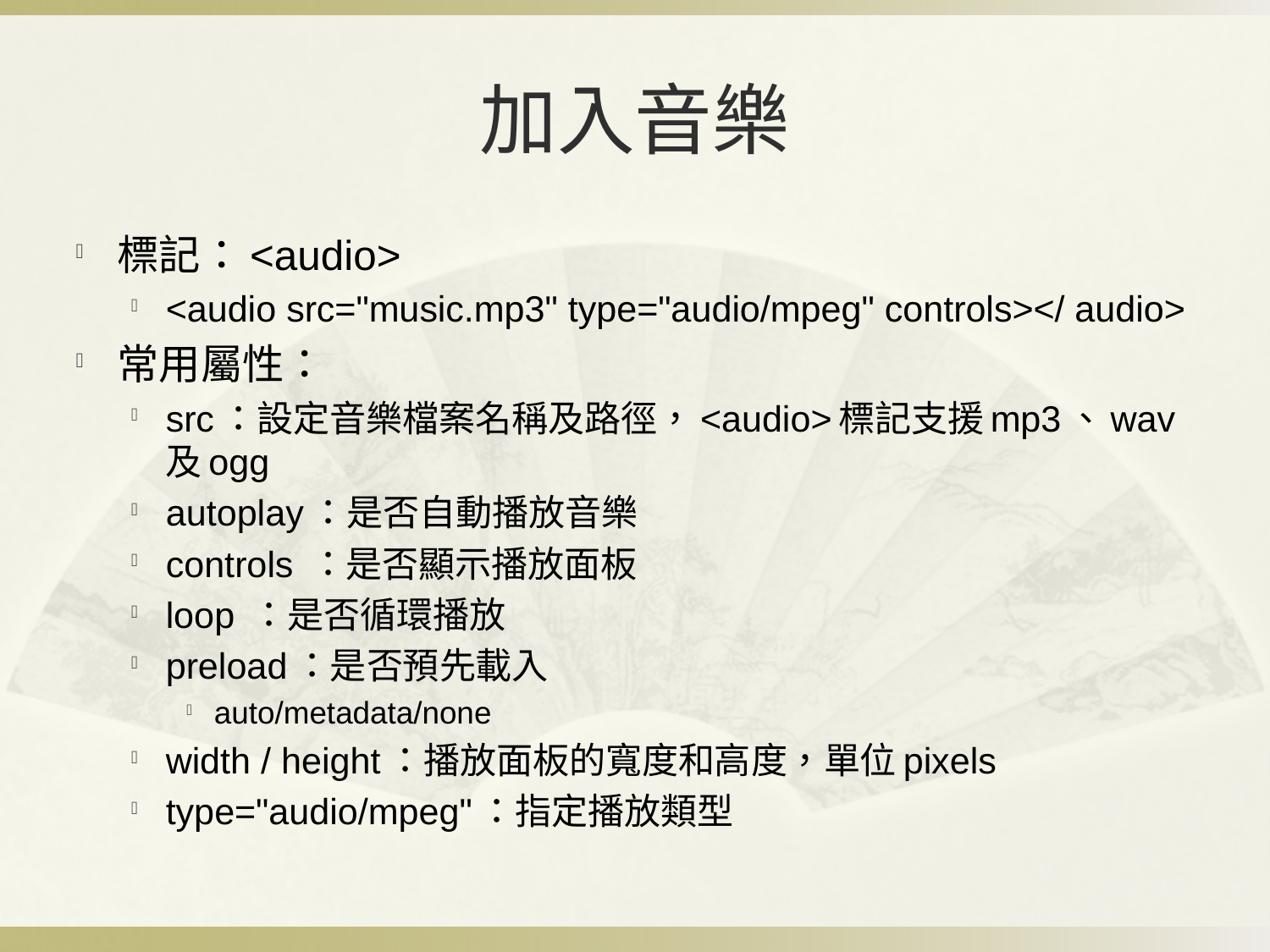

# 加入音樂
標記：<audio>
<audio src="music.mp3" type="audio/mpeg" controls></ audio>
常用屬性：
src：設定音樂檔案名稱及路徑，<audio>標記支援mp3、wav及ogg
autoplay：是否自動播放音樂
controls ：是否顯示播放面板
loop ：是否循環播放
preload：是否預先載入
auto/metadata/none
width / height：播放面板的寬度和高度，單位pixels
type="audio/mpeg"：指定播放類型